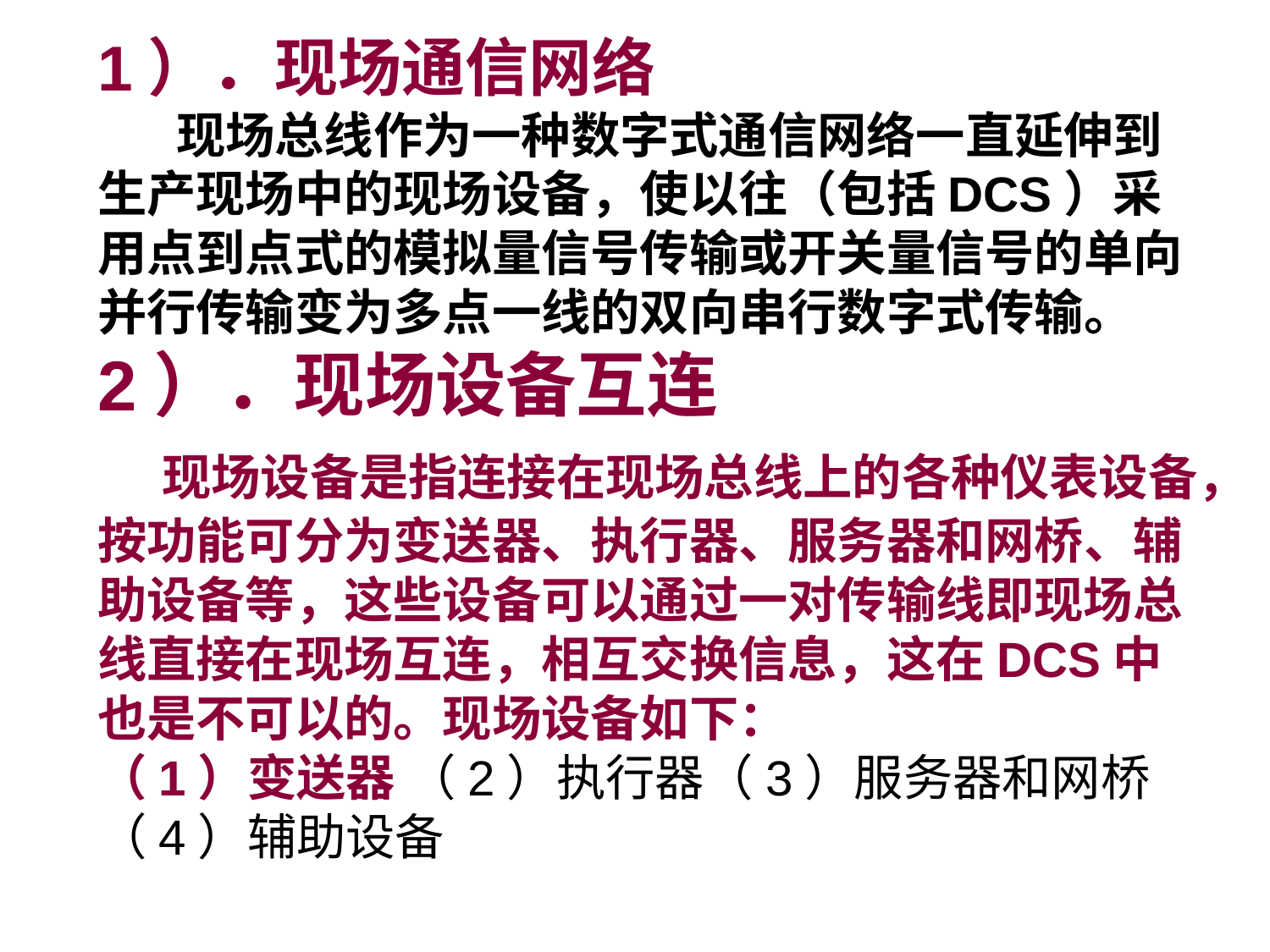

# 1）．现场通信网络 现场总线作为一种数字式通信网络一直延伸到生产现场中的现场设备，使以往（包括DCS）采用点到点式的模拟量信号传输或开关量信号的单向并行传输变为多点一线的双向串行数字式传输。 2）．现场设备互连 现场设备是指连接在现场总线上的各种仪表设备，按功能可分为变送器、执行器、服务器和网桥、辅助设备等，这些设备可以通过一对传输线即现场总线直接在现场互连，相互交换信息，这在DCS中也是不可以的。现场设备如下： （1）变送器 （2）执行器（3）服务器和网桥（4）辅助设备